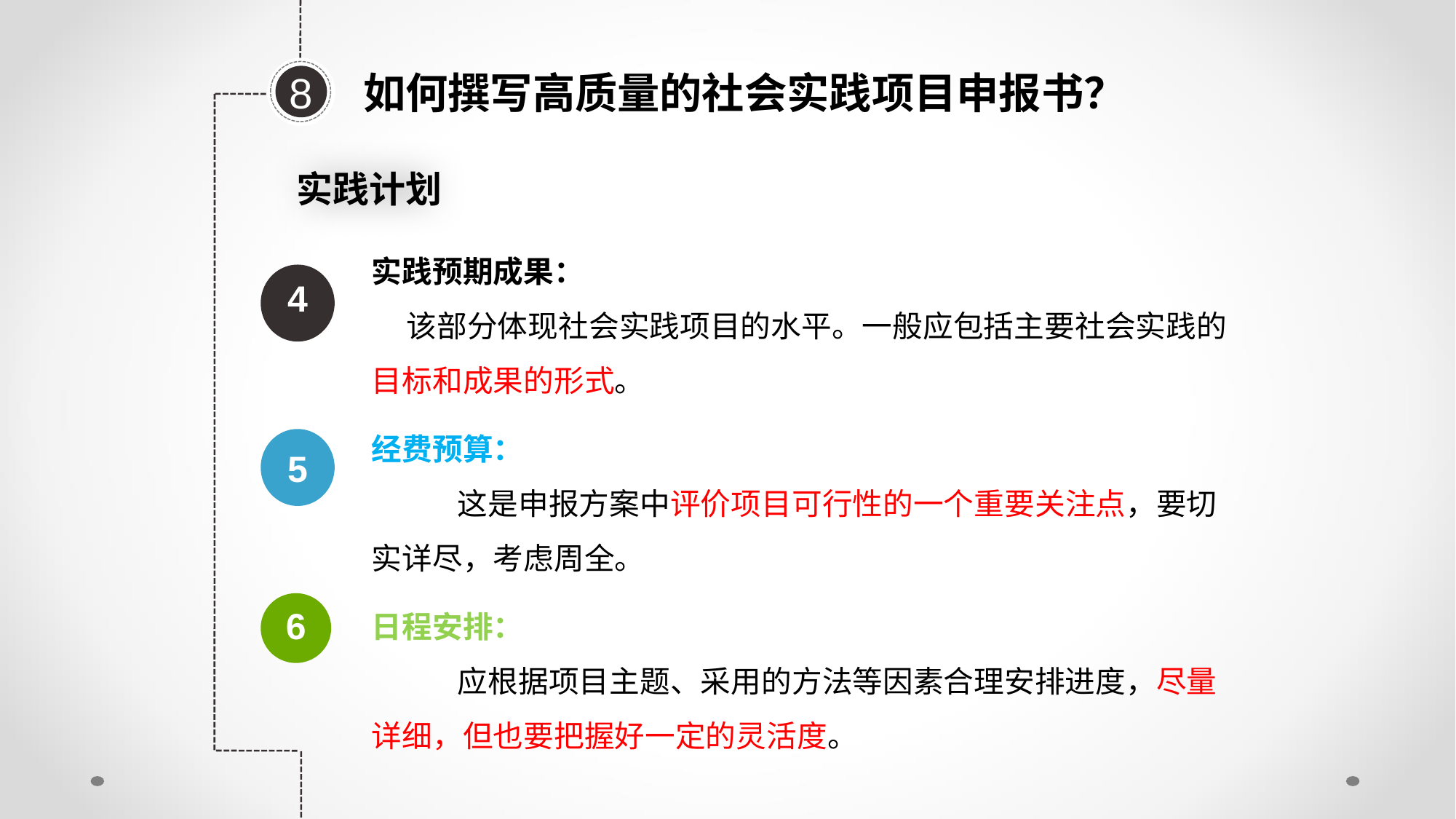

如何撰写高质量的社会实践项目申报书？

8

实践计划
实践预期成果：
    该部分体现社会实践项目的水平。一般应包括主要社会实践的目标和成果的形式。
4
经费预算：
这是申报方案中评价项目可行性的一个重要关注点，要切实详尽，考虑周全。

5
日程安排：
应根据项目主题、采用的方法等因素合理安排进度，尽量详细，但也要把握好一定的灵活度。
6